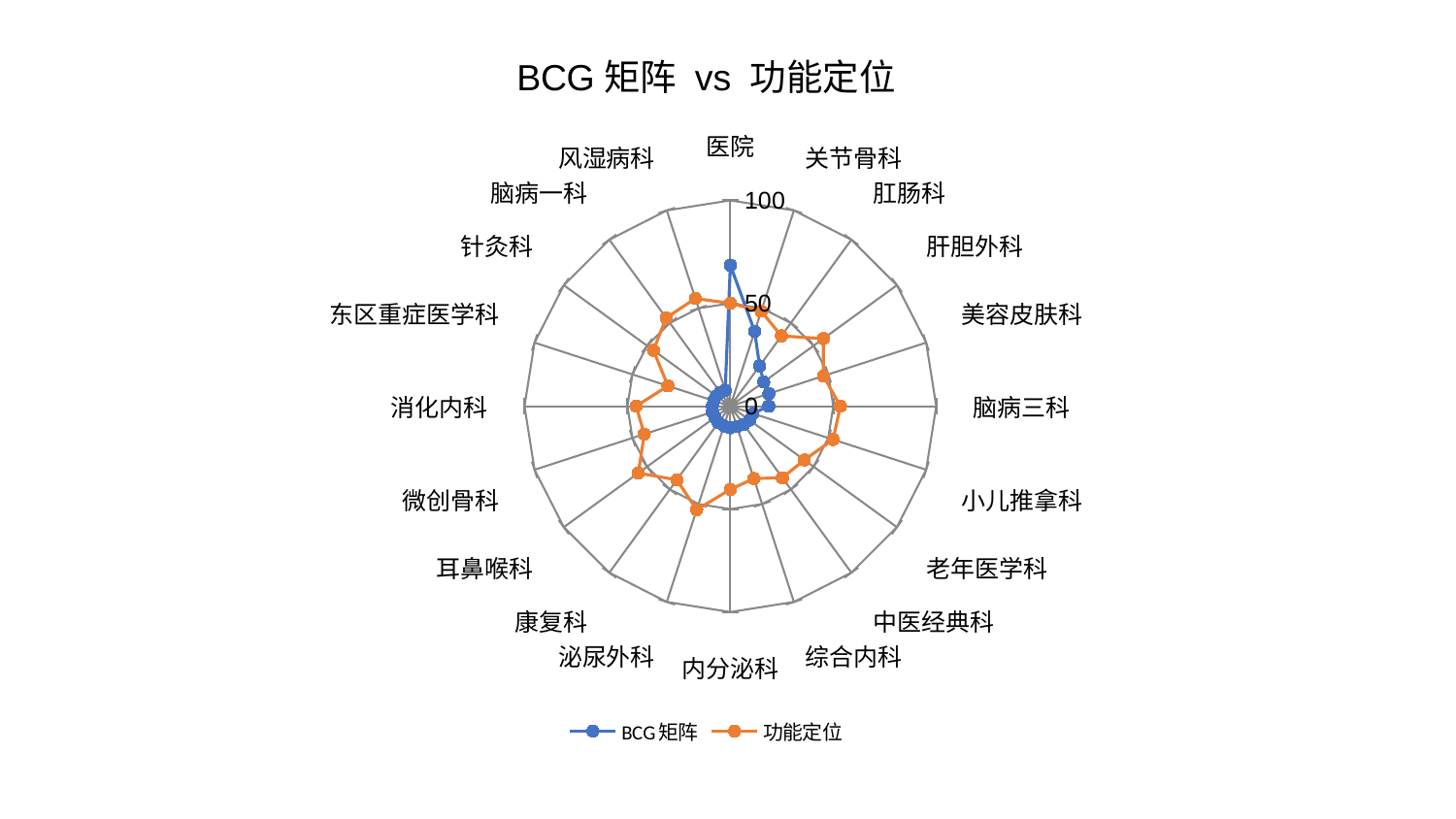

### Chart: BCG矩阵 vs 功能定位

| Category | BCG矩阵 | 功能定位 |
|---|---|---|
| 医院 | 68.52547125294248 | 50.00186263095103 |
| 关节骨科 | 38.20016048199426 | 48.526697585263214 |
| 肛肠科 | 24.20158674822101 | 42.21748043391687 |
| 肝胆外科 | 20.038416766297953 | 55.865411542407244 |
| 美容皮肤科 | 19.724909388313264 | 47.53572194957631 |
| 脑病三科 | 18.673833893126904 | 53.47111853366938 |
| 小儿推拿科 | 11.512549614066101 | 52.46085747225562 |
| 老年医学科 | 11.508962933388418 | 44.44171637242251 |
| 中医经典科 | 10.91289607054751 | 42.999078665631856 |
| 综合内科 | 10.489370449853757 | 36.97300248601552 |
| 内分泌科 | 10.482088472494263 | 40.428951147425444 |
| 泌尿外科 | 10.078195781185325 | 52.92217378779638 |
| 康复科 | 9.89382991903243 | 44.271473982770424 |
| 耳鼻喉科 | 9.233506660040886 | 55.25837962961218 |
| 微创骨科 | 9.194917155108605 | 43.96028965826595 |
| 消化内科 | 8.721073502363042 | 45.78186304271917 |
| 东区重症医学科 | 8.449113483517033 | 31.88063079213884 |
| 针灸科 | 8.4419849091973 | 46.19045518228732 |
| 脑病一科 | 8.29805461896681 | 53.05716595896306 |
| 风湿病科 | 8.066326486037166 | 55.006595114196514 |
79